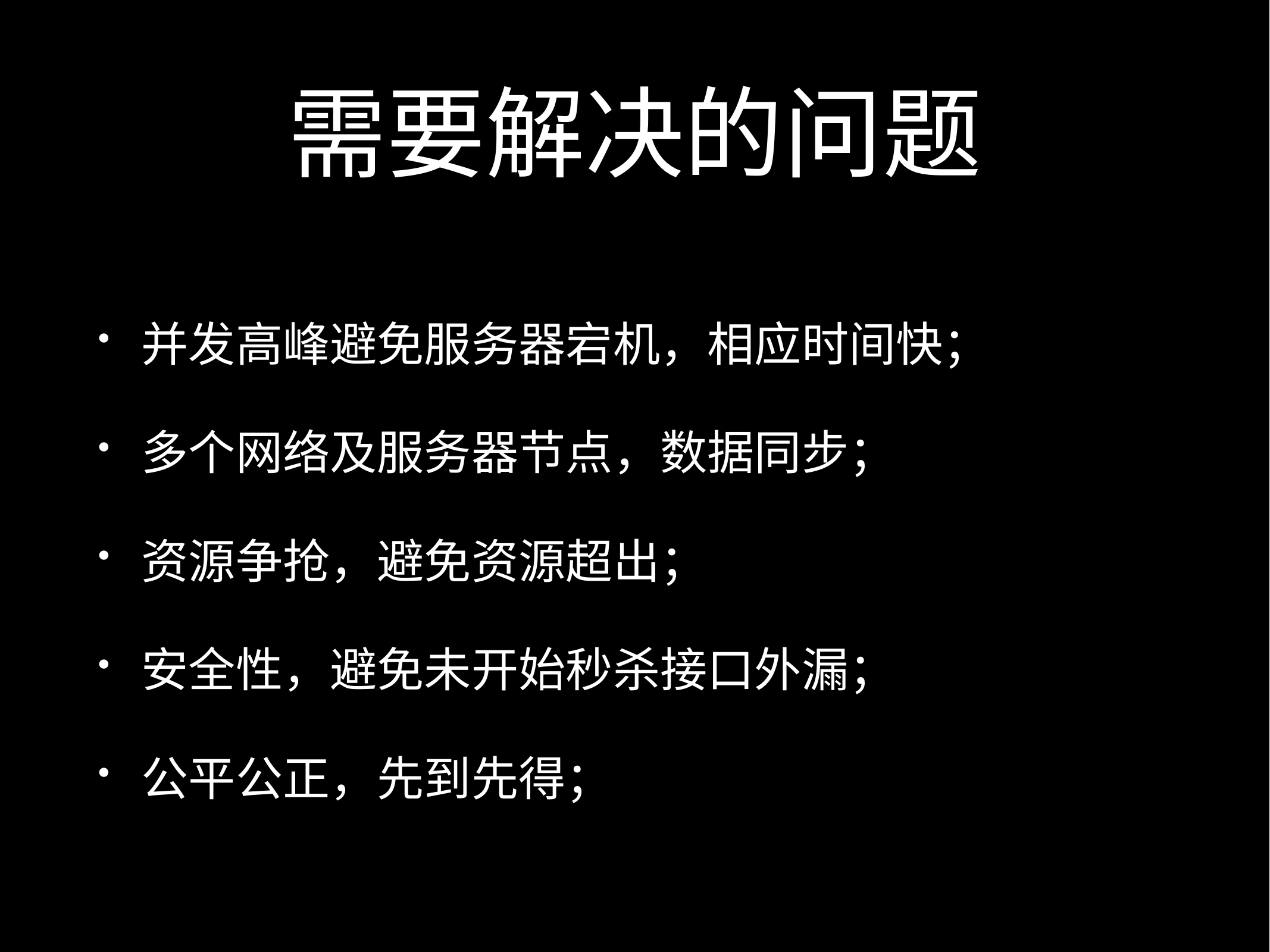

并发高峰避免服务器宕机，相应时间快；
多个网络及服务器节点，数据同步；
资源争抢，避免资源超出；
安全性，避免未开始秒杀接口外漏；
公平公正，先到先得；
# 需要解决的问题